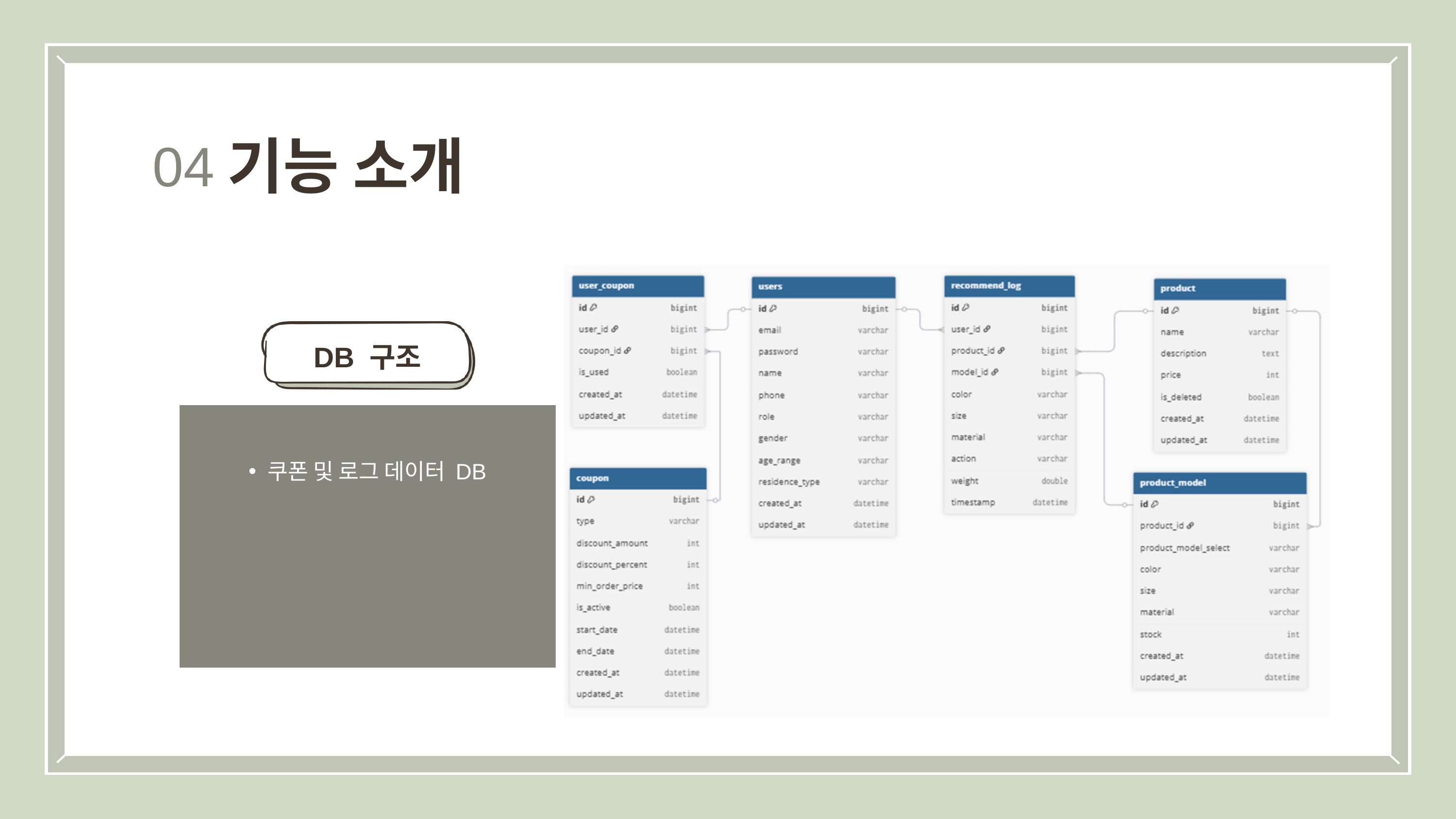

기능 소개
04

DB 구조

쿠폰 및 로그 데이터 DB